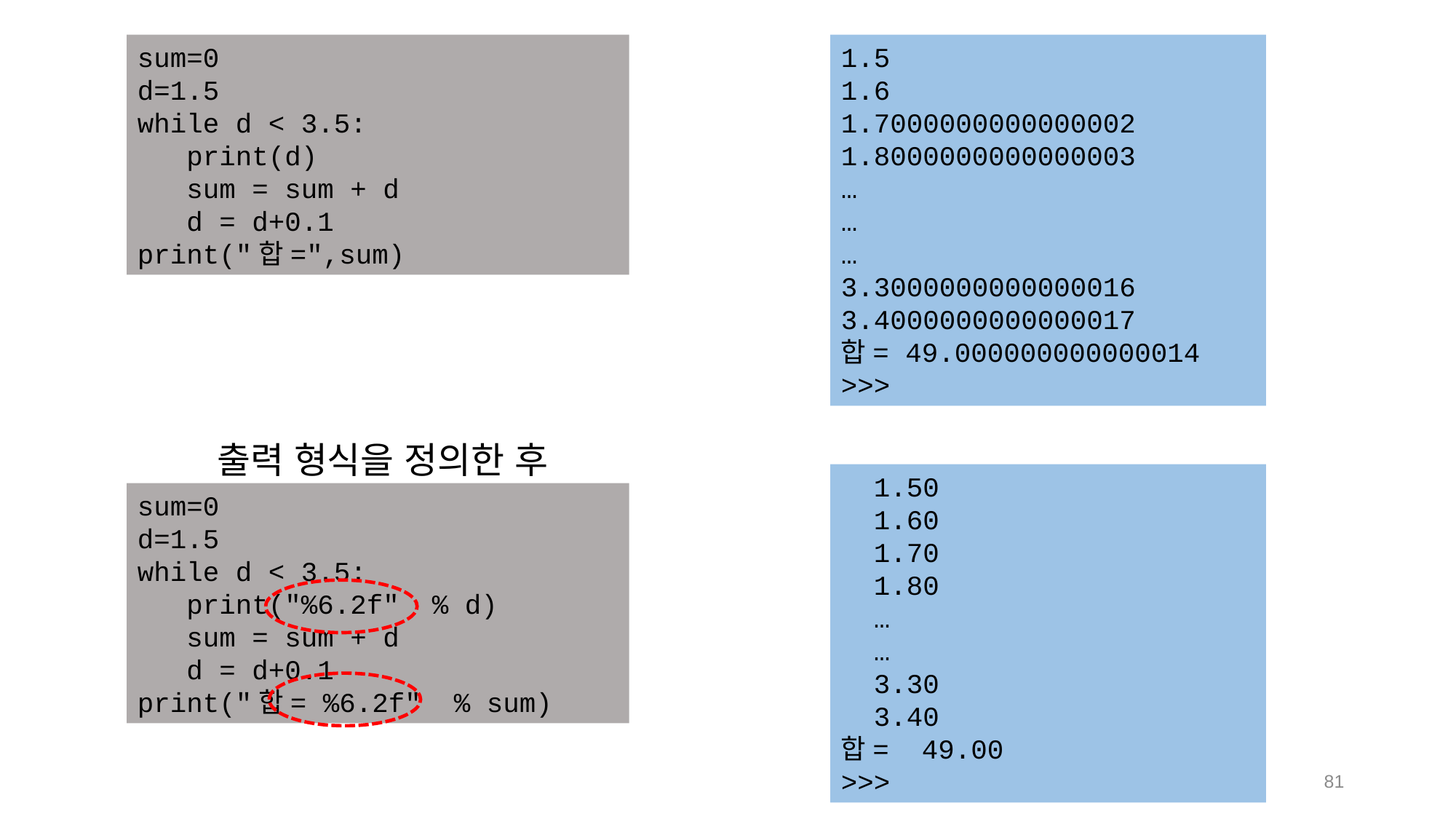

sum=0
d=1.5
while d < 3.5:
   print(d)
   sum = sum + d
   d = d+0.1
print("합=",sum)
1.5
1.6
1.7000000000000002
1.8000000000000003
…
…
…
3.3000000000000016
3.4000000000000017
합= 49.000000000000014
>>>
출력 형식을 정의한 후
  1.50
  1.60
  1.70
  1.80
  …
  …
  3.30
  3.40
합=  49.00
>>>
sum=0
d=1.5
while d < 3.5:
   print("%6.2f"  % d)
   sum = sum + d
   d = d+0.1
print("합= %6.2f"  % sum)

81